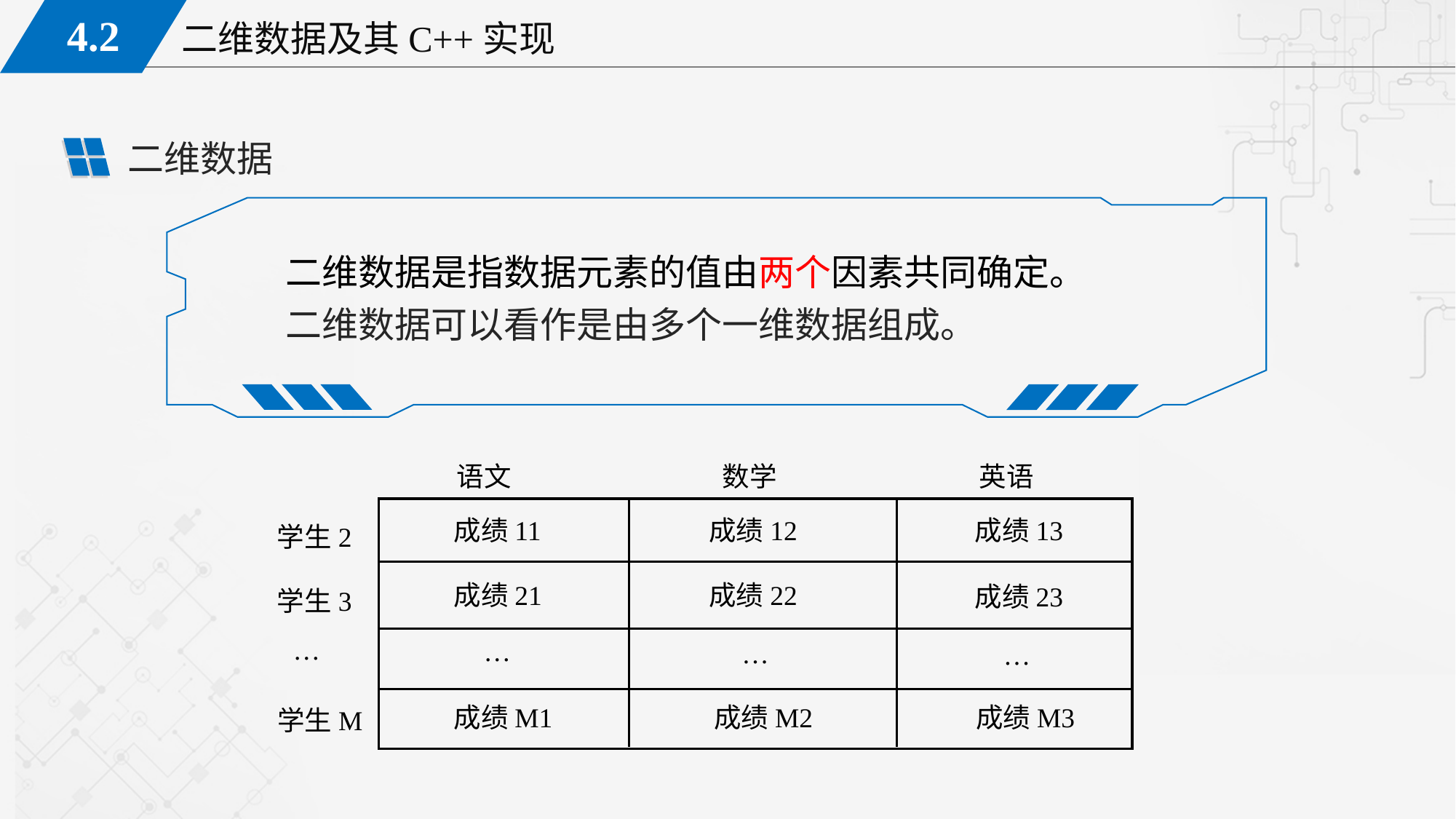

二维数据

二维数据是指数据元素的值由两个因素共同确定。
二维数据可以看作是由多个一维数据组成。
语文
数学
英语
成绩11
成绩12
成绩13
学生2
成绩22
成绩21
成绩23
学生3
…
…
…
…

成绩M1
成绩M2
成绩M3
学生M